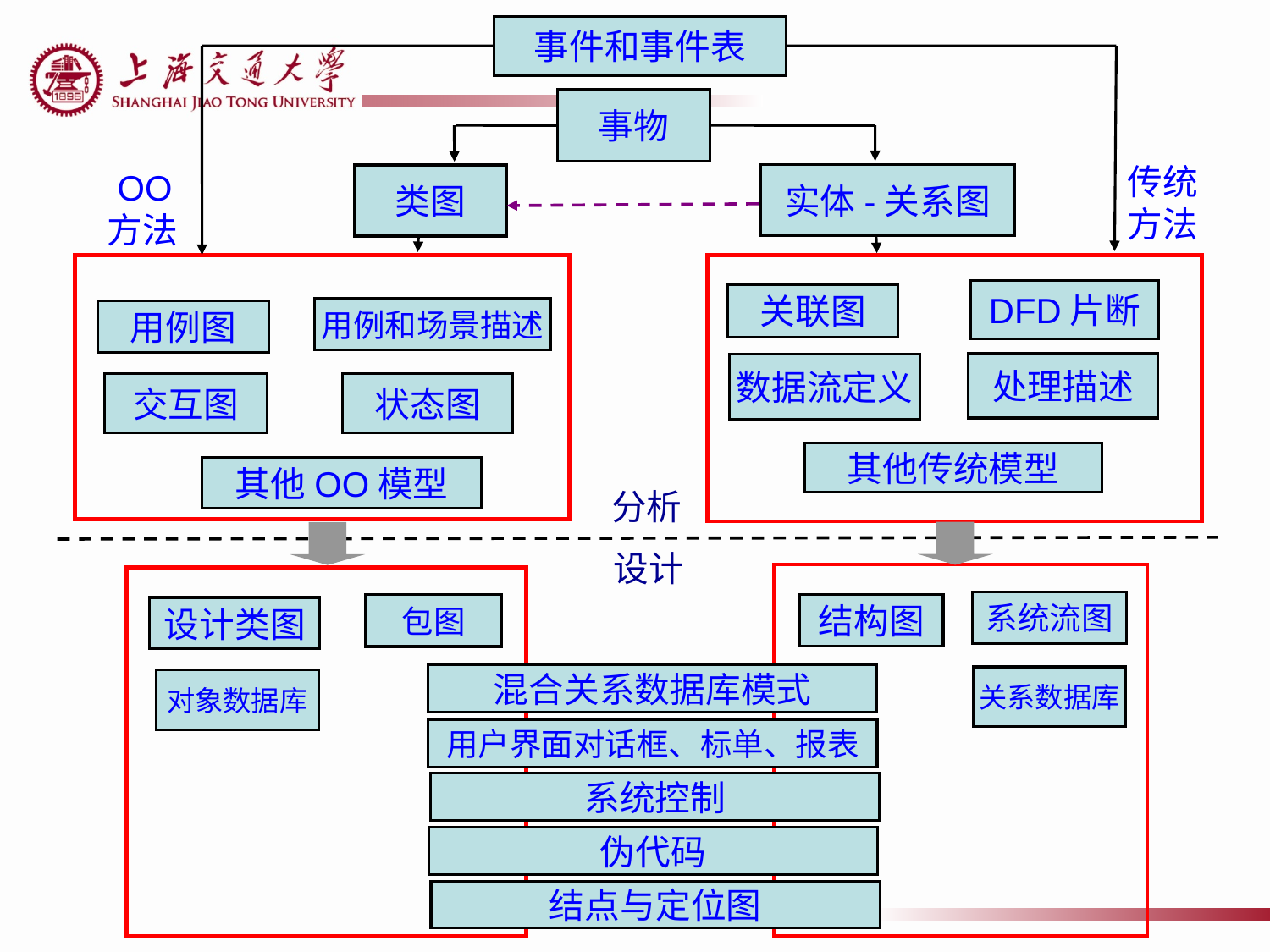

事件和事件表

事物

实体-关系图
类图
传统
方法
 OO
方法

用例和场景描述
用例图
交互图
状态图
其他OO模型

DFD片断
关联图
处理描述
数据流定义
其他传统模型
分析

设计

系统流图
结构图
关系数据库

包图
设计类图
对象数据库
混合关系数据库模式
用户界面对话框、标单、报表
系统控制
伪代码
结点与定位图